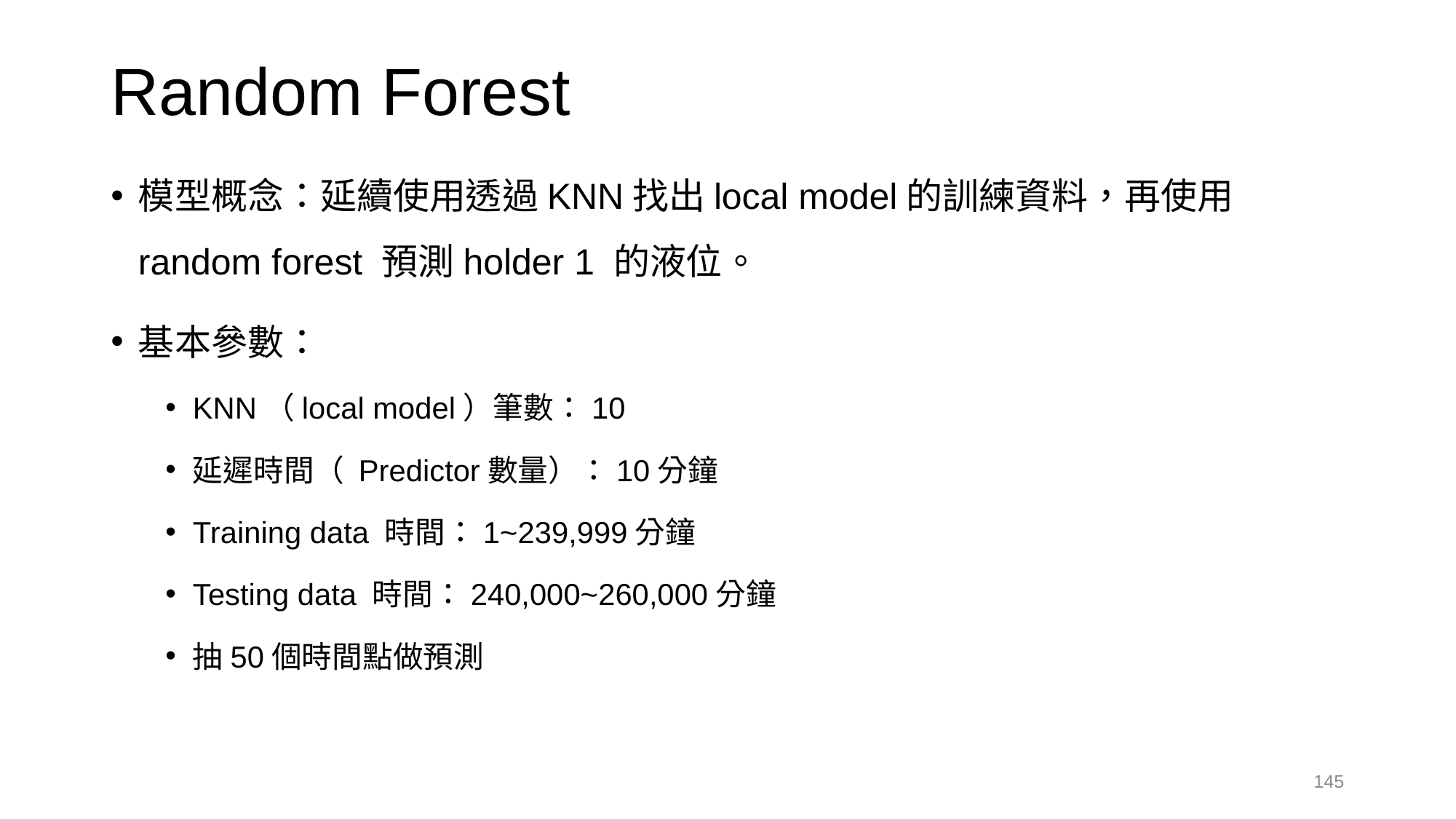

# Random Forest
模型概念：延續使用透過KNN找出local model的訓練資料，再使用random forest 預測holder 1 的液位。
基本參數：
KNN（local model）筆數：10
延遲時間（ Predictor數量）：10分鐘
Training data 時間：1~239,999分鐘
Testing data 時間：240,000~260,000分鐘
抽50個時間點做預測
145